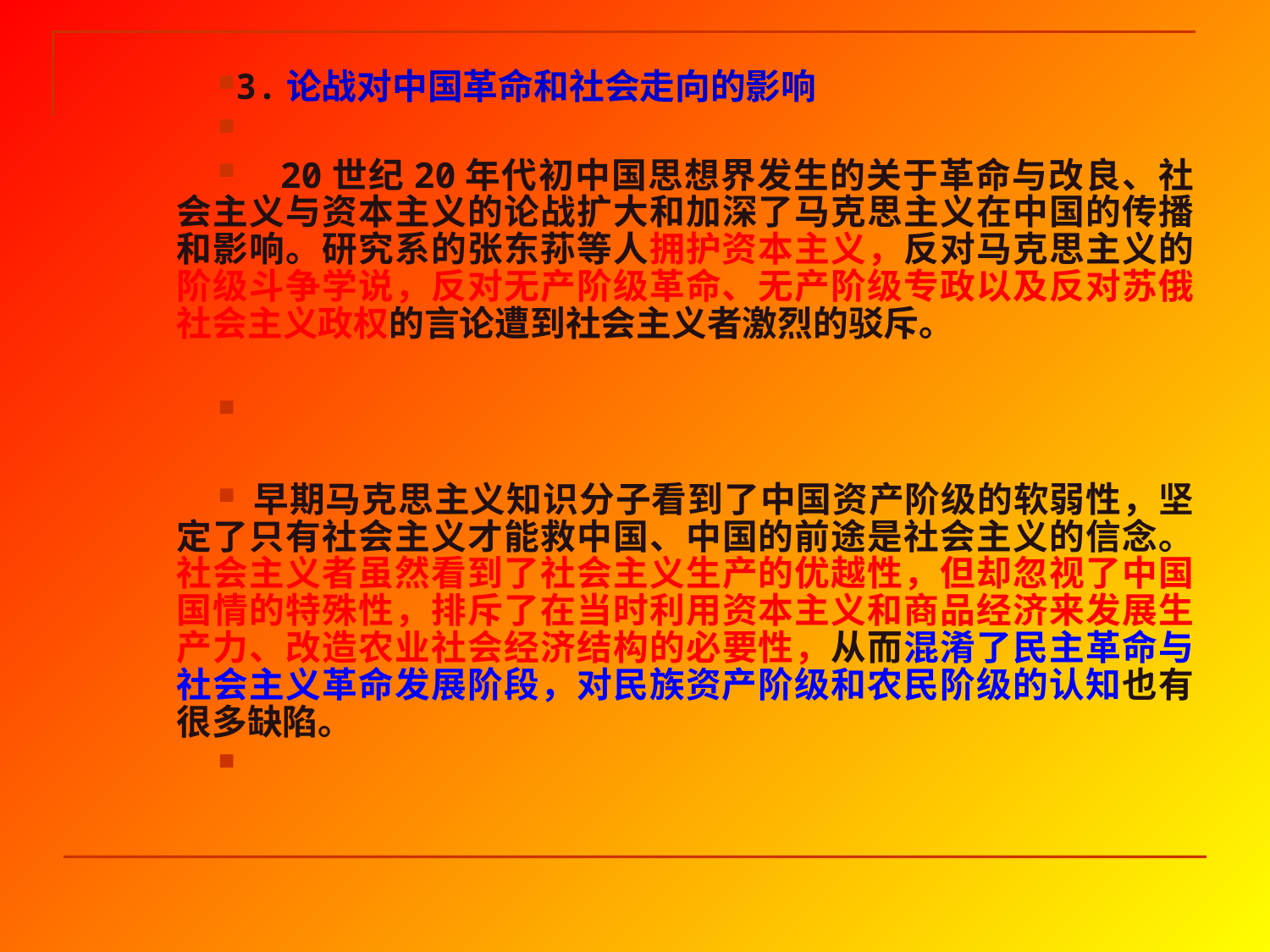

3.论战对中国革命和社会走向的影响

  20世纪20年代初中国思想界发生的关于革命与改良、社会主义与资本主义的论战扩大和加深了马克思主义在中国的传播和影响。研究系的张东荪等人拥护资本主义，反对马克思主义的阶级斗争学说，反对无产阶级革命、无产阶级专政以及反对苏俄社会主义政权的言论遭到社会主义者激烈的驳斥。

 早期马克思主义知识分子看到了中国资产阶级的软弱性，坚定了只有社会主义才能救中国、中国的前途是社会主义的信念。社会主义者虽然看到了社会主义生产的优越性，但却忽视了中国国情的特殊性，排斥了在当时利用资本主义和商品经济来发展生产力、改造农业社会经济结构的必要性，从而混淆了民主革命与社会主义革命发展阶段，对民族资产阶级和农民阶级的认知也有很多缺陷。